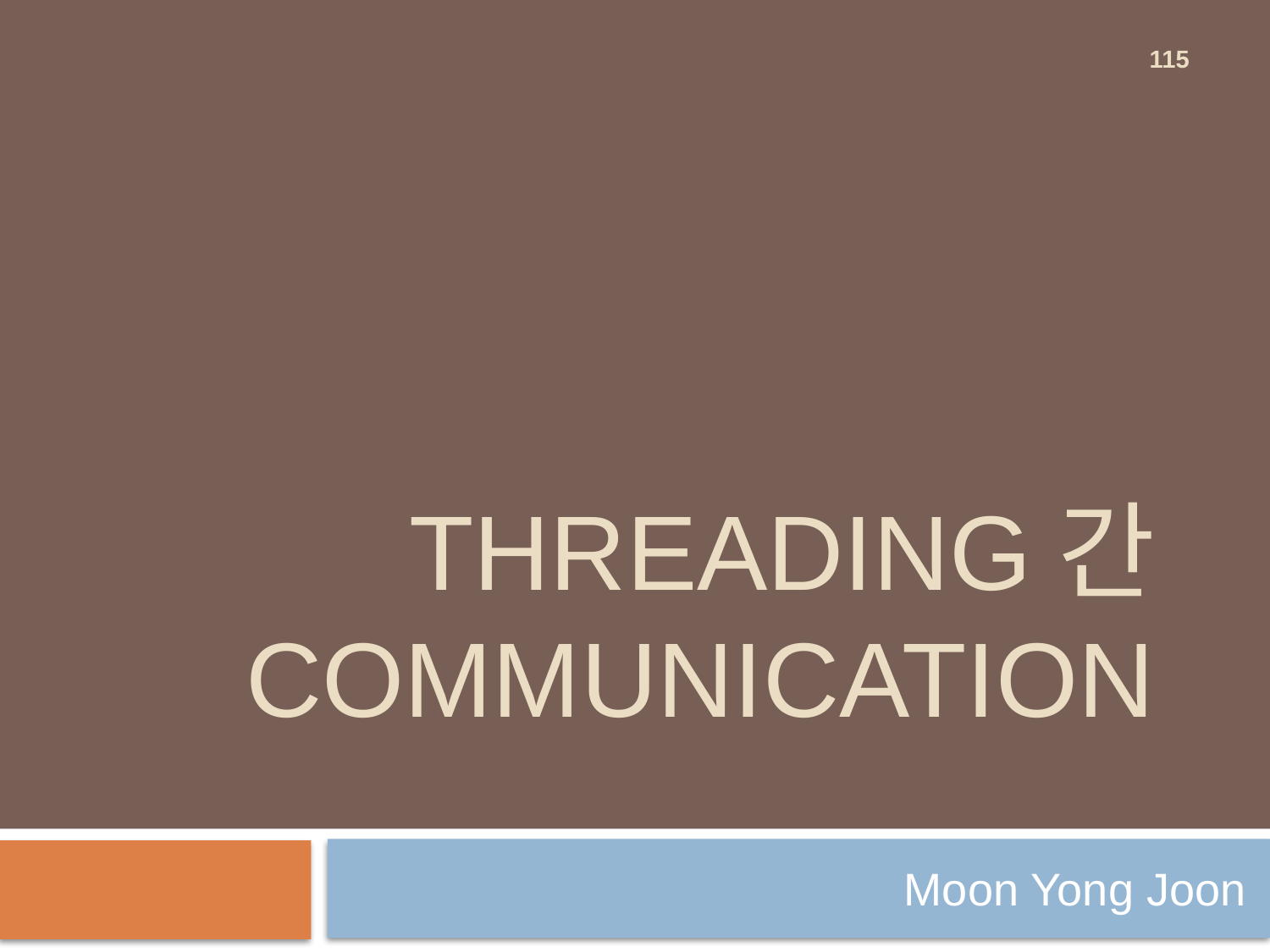

115
# Threading간 communication
Moon Yong Joon